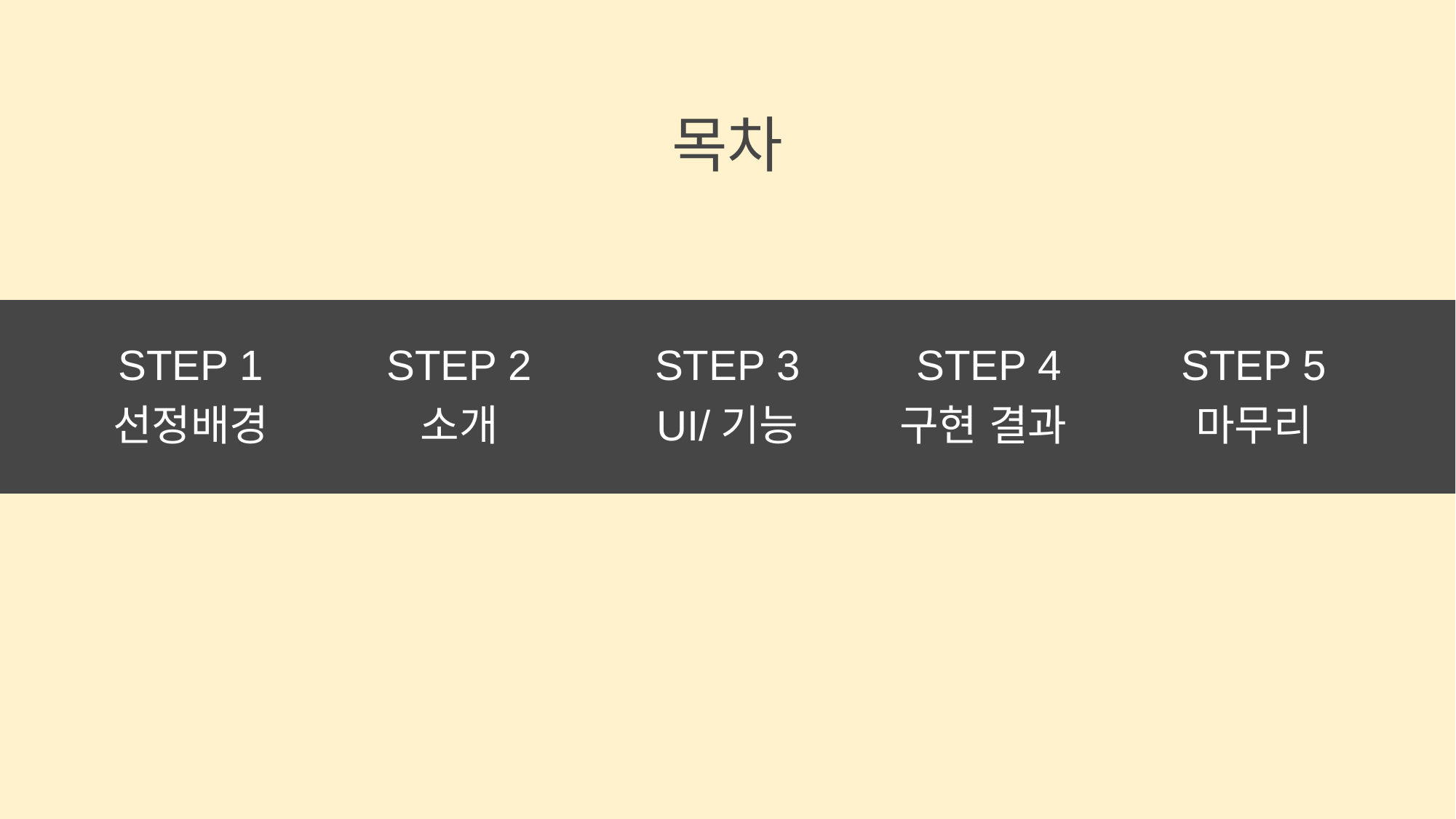

# 목차
STEP 4
구현 결과
STEP 5
마무리
STEP 2
소개
STEP 3
UI/기능
STEP 1
선정배경